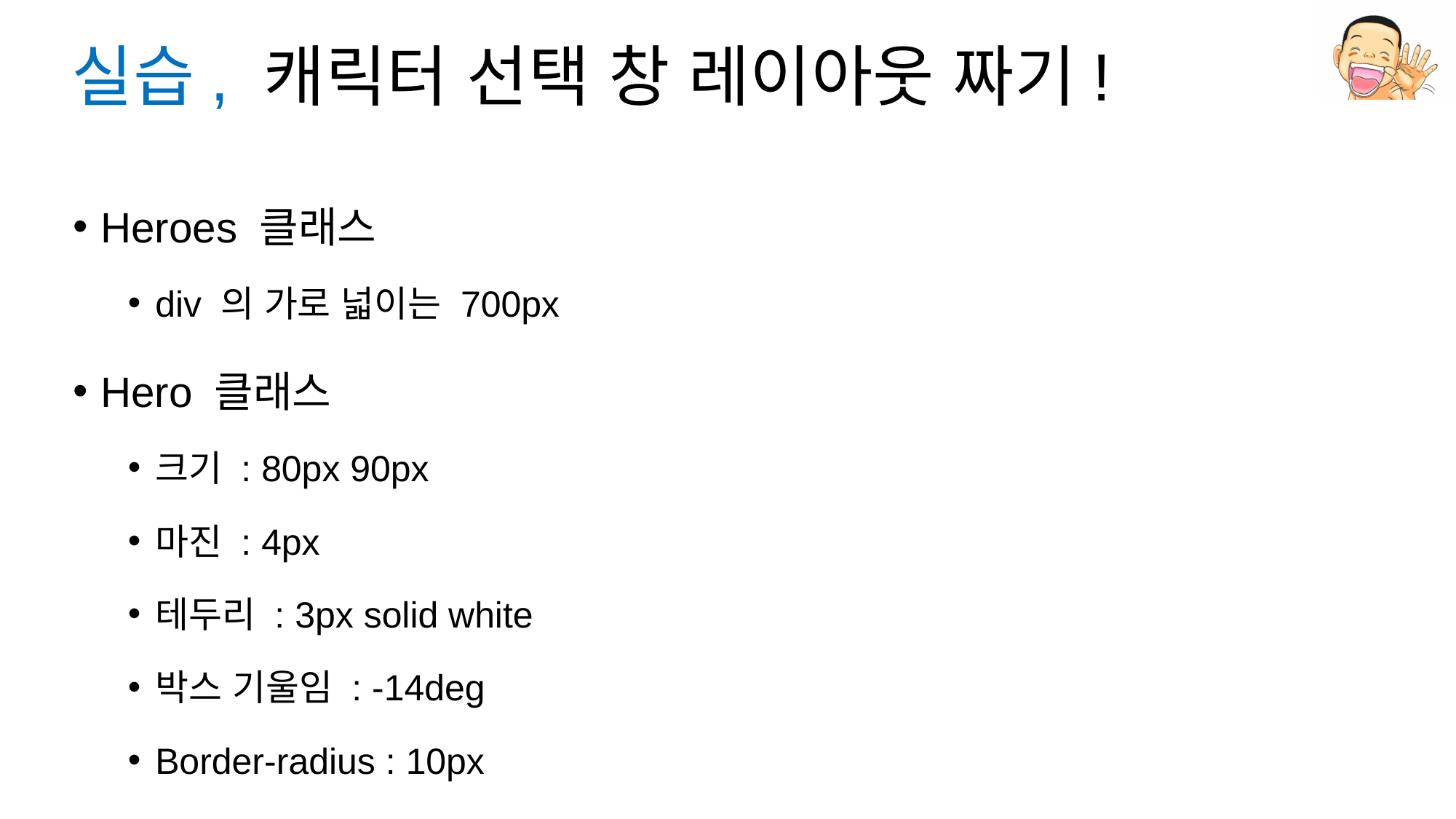

# 실습, 캐릭터 선택 창 레이아웃 짜기!
Heroes 클래스
div 의 가로 넓이는 700px
Hero 클래스
크기 : 80px 90px
마진 : 4px
테두리 : 3px solid white
박스 기울임 : -14deg
Border-radius : 10px